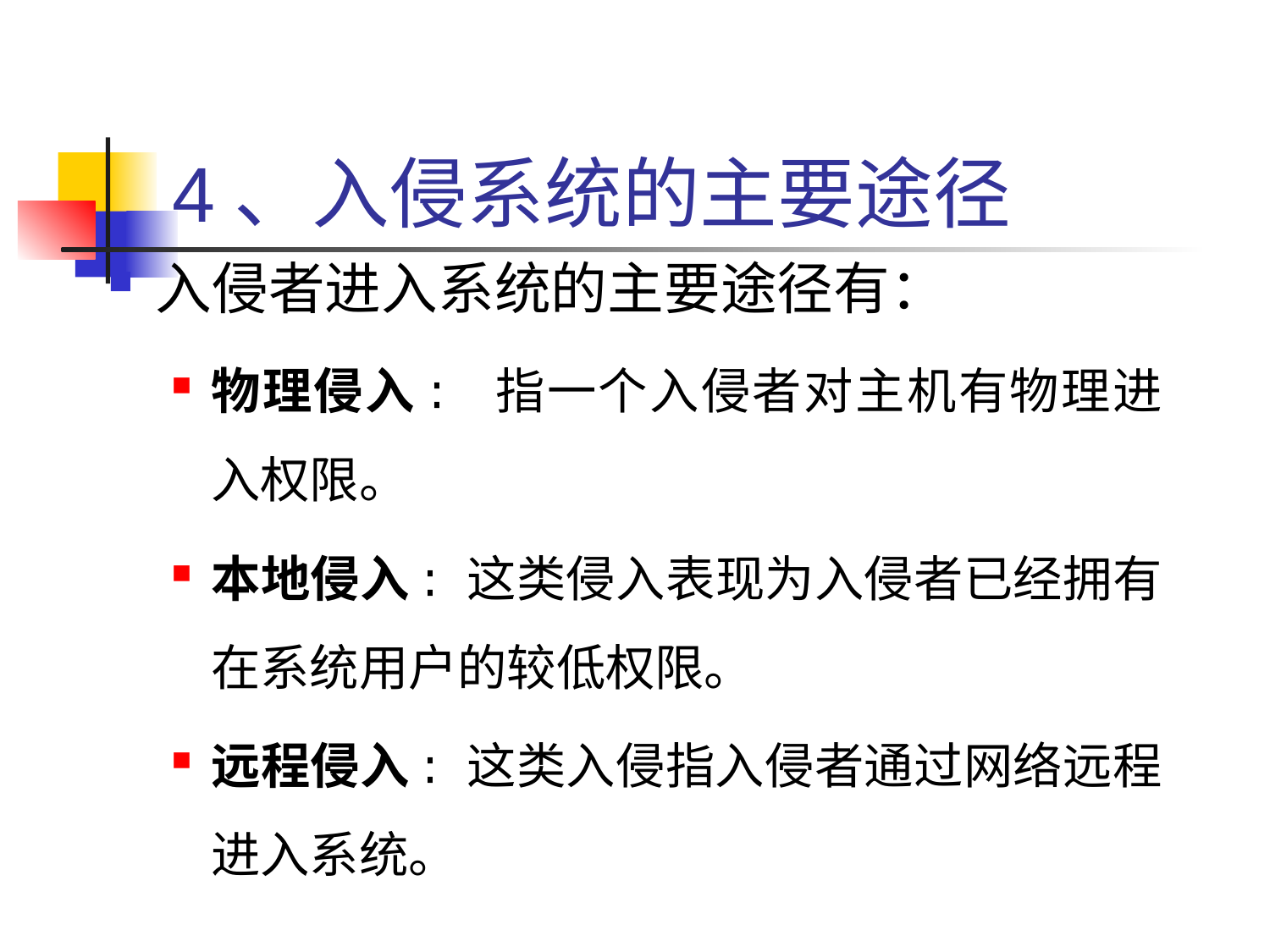

# 4、入侵系统的主要途径
入侵者进入系统的主要途径有：
物理侵入:  指一个入侵者对主机有物理进入权限。
本地侵入: 这类侵入表现为入侵者已经拥有在系统用户的较低权限。
远程侵入: 这类入侵指入侵者通过网络远程进入系统。